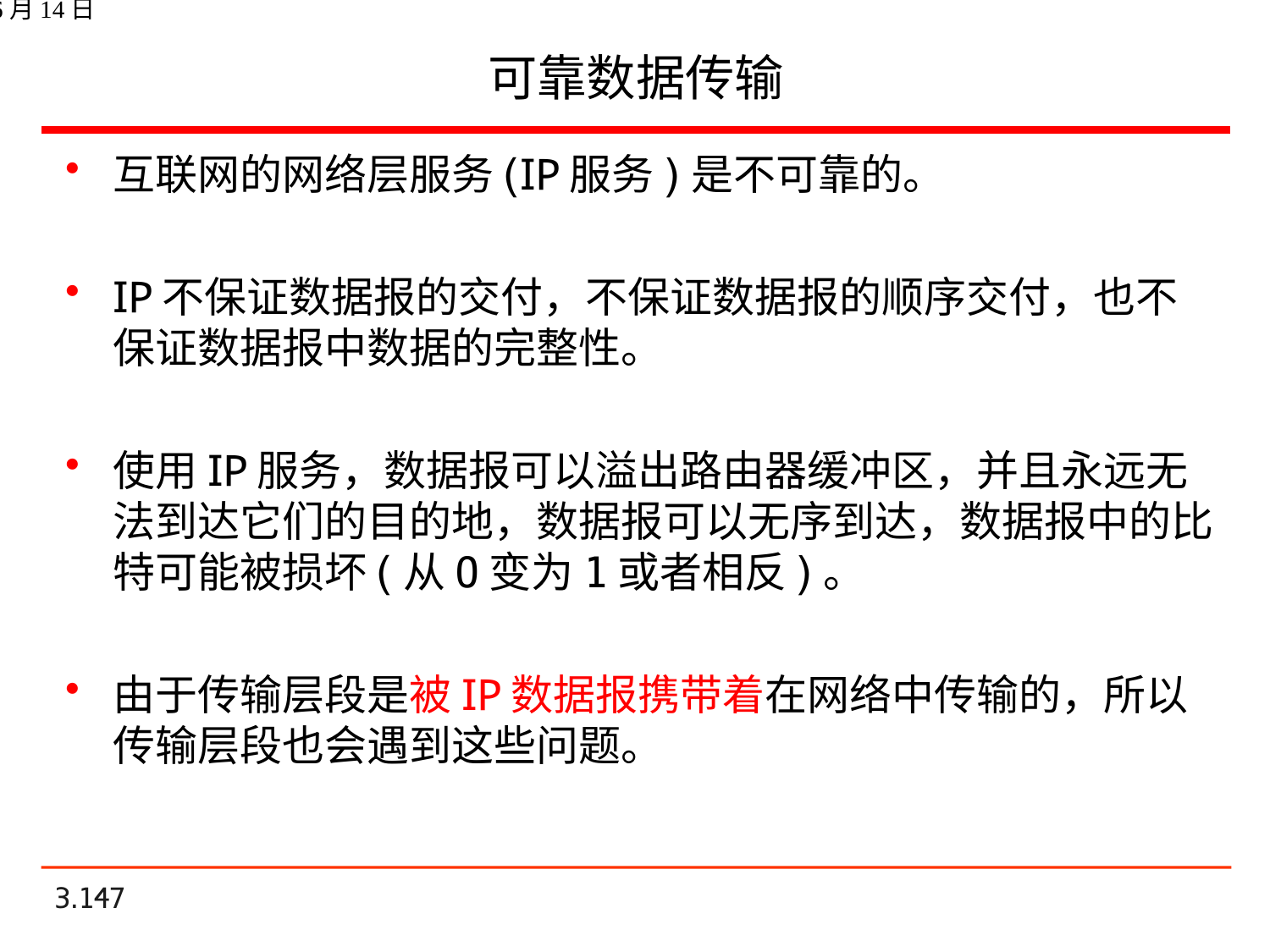

# 可靠数据传输
互联网的网络层服务(IP服务)是不可靠的。

IP不保证数据报的交付，不保证数据报的顺序交付，也不保证数据报中数据的完整性。

使用IP服务，数据报可以溢出路由器缓冲区，并且永远无法到达它们的目的地，数据报可以无序到达，数据报中的比特可能被损坏(从0变为1或者相反)。

由于传输层段是被IP数据报携带着在网络中传输的，所以传输层段也会遇到这些问题。
2021年6月14日